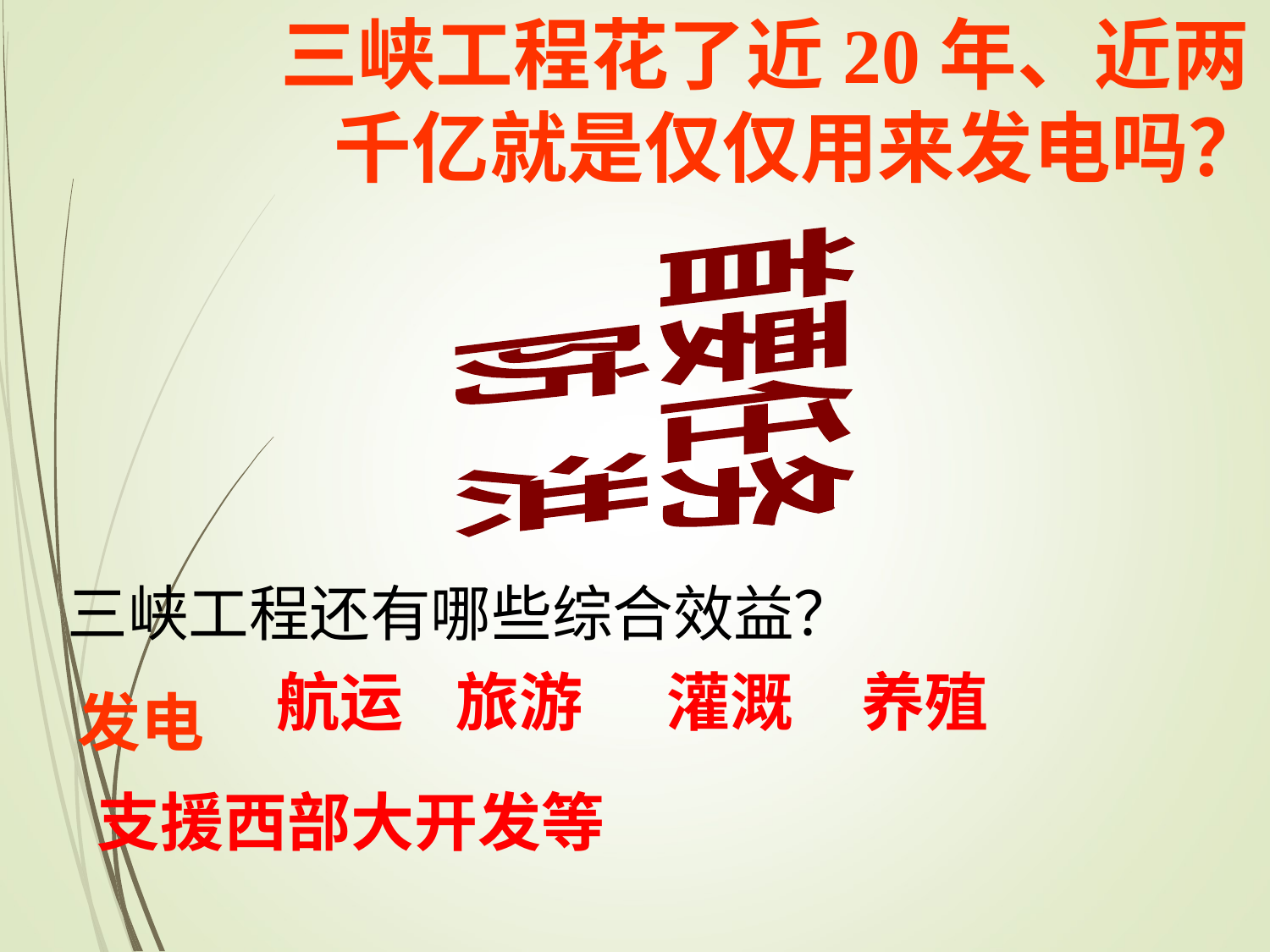

三峡工程花了近20年、近两
  千亿就是仅仅用来发电吗？
首要任务
防   洪
# 三峡工程还有哪些综合效益？
航运
旅游
灌溉
养殖
发电

支援西部大开发等